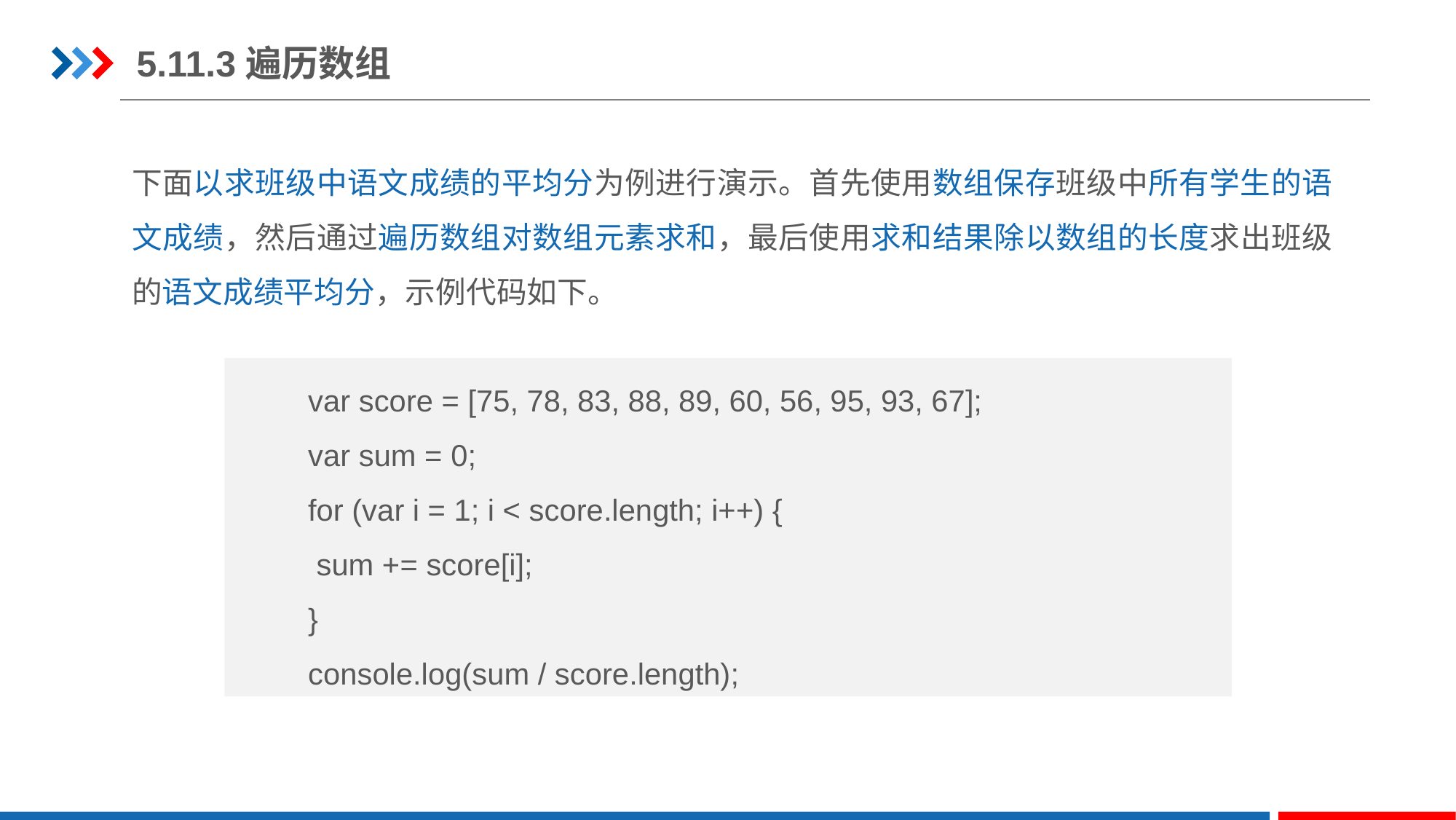

5.11.3	遍历数组
下面以求班级中语文成绩的平均分为例进行演示。首先使用数组保存班级中所有学生的语文成绩，然后通过遍历数组对数组元素求和，最后使用求和结果除以数组的长度求出班级的语文成绩平均分，示例代码如下。
var score = [75, 78, 83, 88, 89, 60, 56, 95, 93, 67];
var sum = 0;
for (var i = 1; i < score.length; i++) {
 sum += score[i];
}
console.log(sum / score.length);